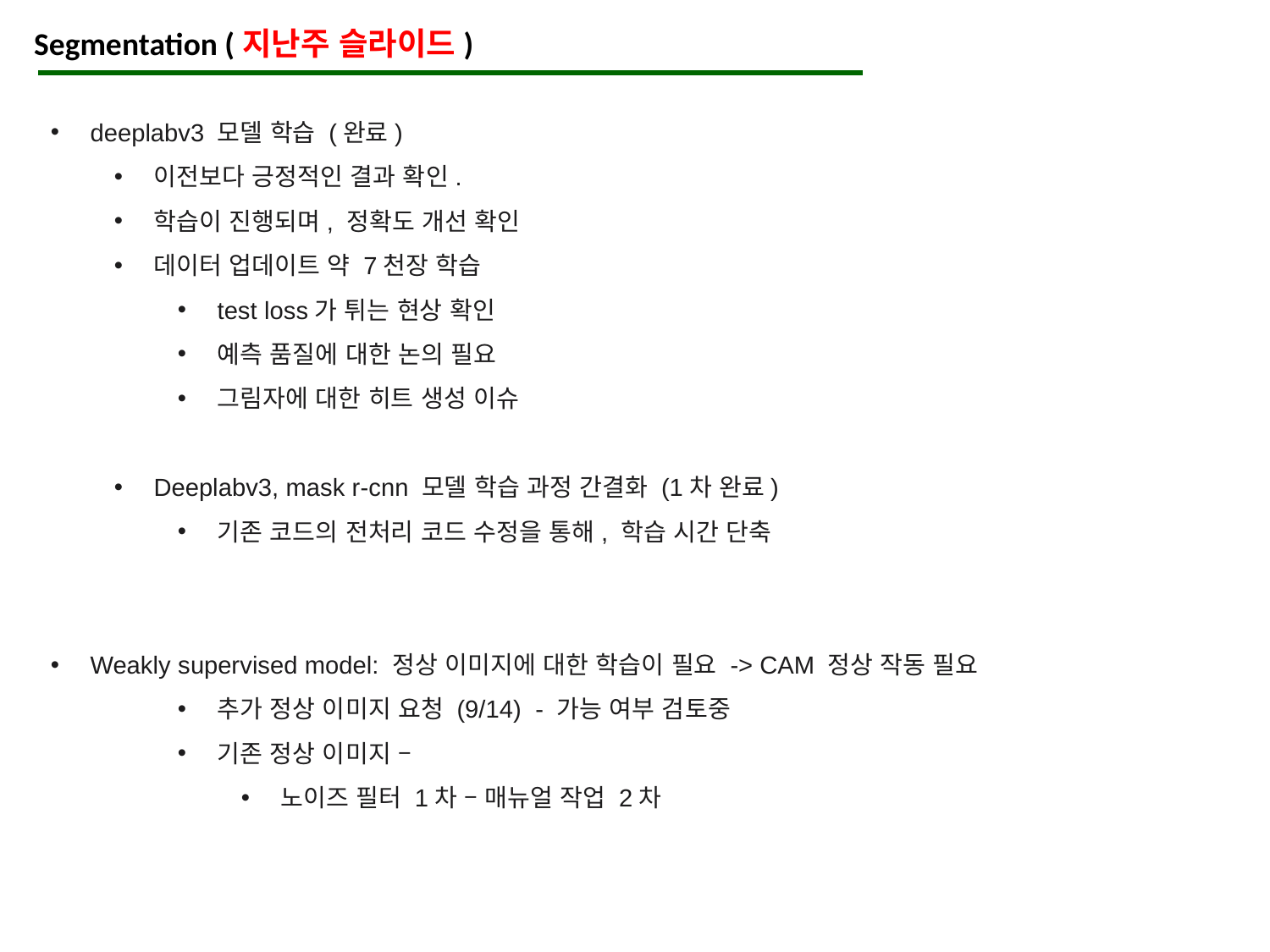

Segmentation (지난주 슬라이드)
deeplabv3 모델 학습 (완료)
이전보다 긍정적인 결과 확인.
학습이 진행되며, 정확도 개선 확인
데이터 업데이트 약 7천장 학습
test loss가 튀는 현상 확인
예측 품질에 대한 논의 필요
그림자에 대한 히트 생성 이슈

Deeplabv3, mask r-cnn 모델 학습 과정 간결화 (1차 완료)
기존 코드의 전처리 코드 수정을 통해, 학습 시간 단축

Weakly supervised model: 정상 이미지에 대한 학습이 필요 -> CAM 정상 작동 필요
추가 정상 이미지 요청 (9/14)  - 가능 여부 검토중
기존 정상 이미지 –
노이즈 필터 1차 – 매뉴얼 작업 2차